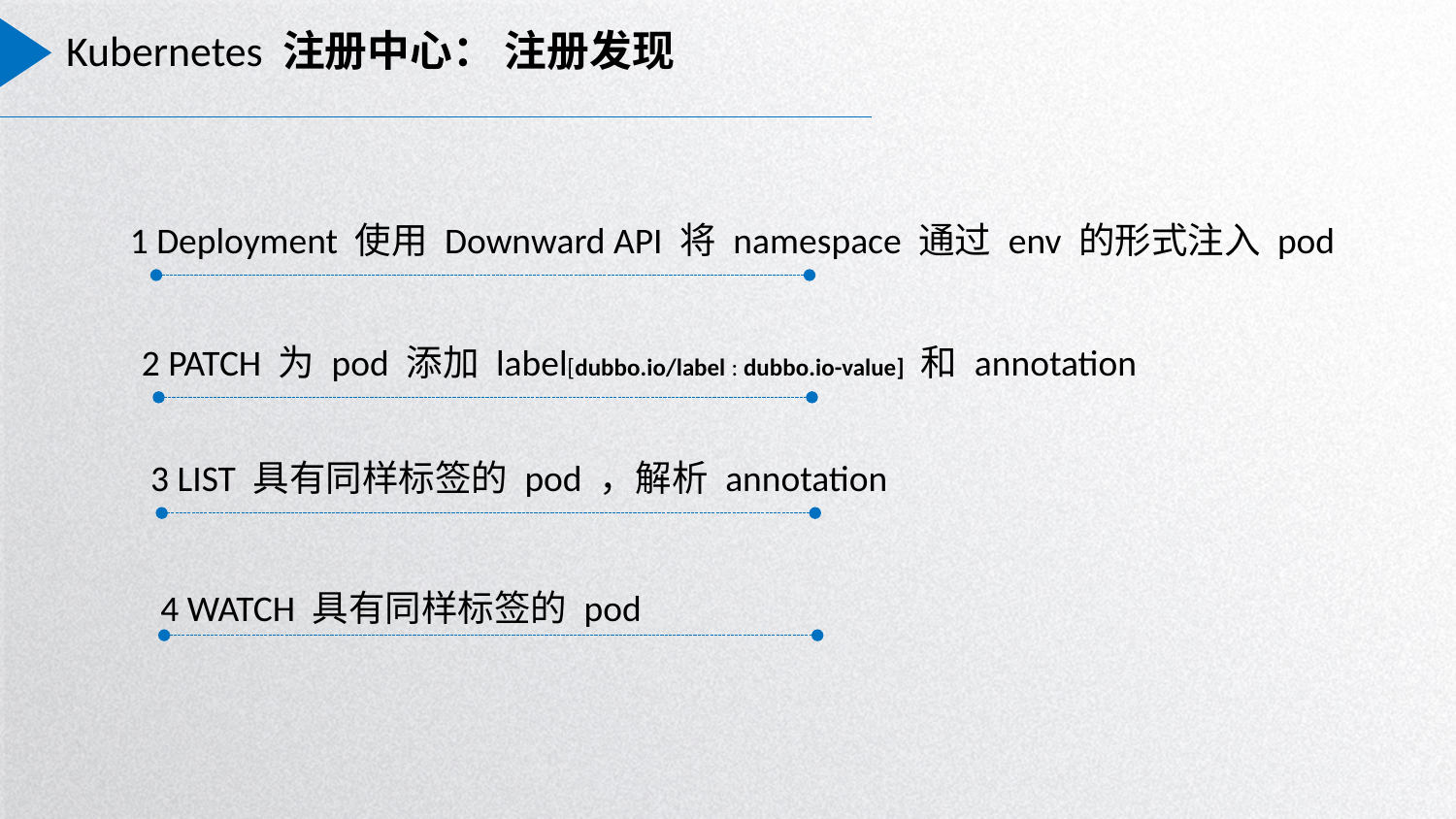

E6636BC20180234D78A0072836F0BF7012B9B20017B52B70A6D98136B1692B569B4DB638E16B8B03221924083846D7EBBA19217A31D0BB311BBFC215713E1DD124FE9FADEE2794A7548B25C761F245D6DCC1E3E77492517FB8FF11984C0F4C58DAD62B913E3
# Kubernetes 注册中心： 注册发现

1 Deployment 使用 Downward API 将 namespace 通过 env 的形式注入 pod
2 PATCH 为 pod 添加 label[dubbo.io/label : dubbo.io-value]  和 annotation

3 LIST 具有同样标签的 pod ，解析 annotation

4 WATCH 具有同样标签的 pod